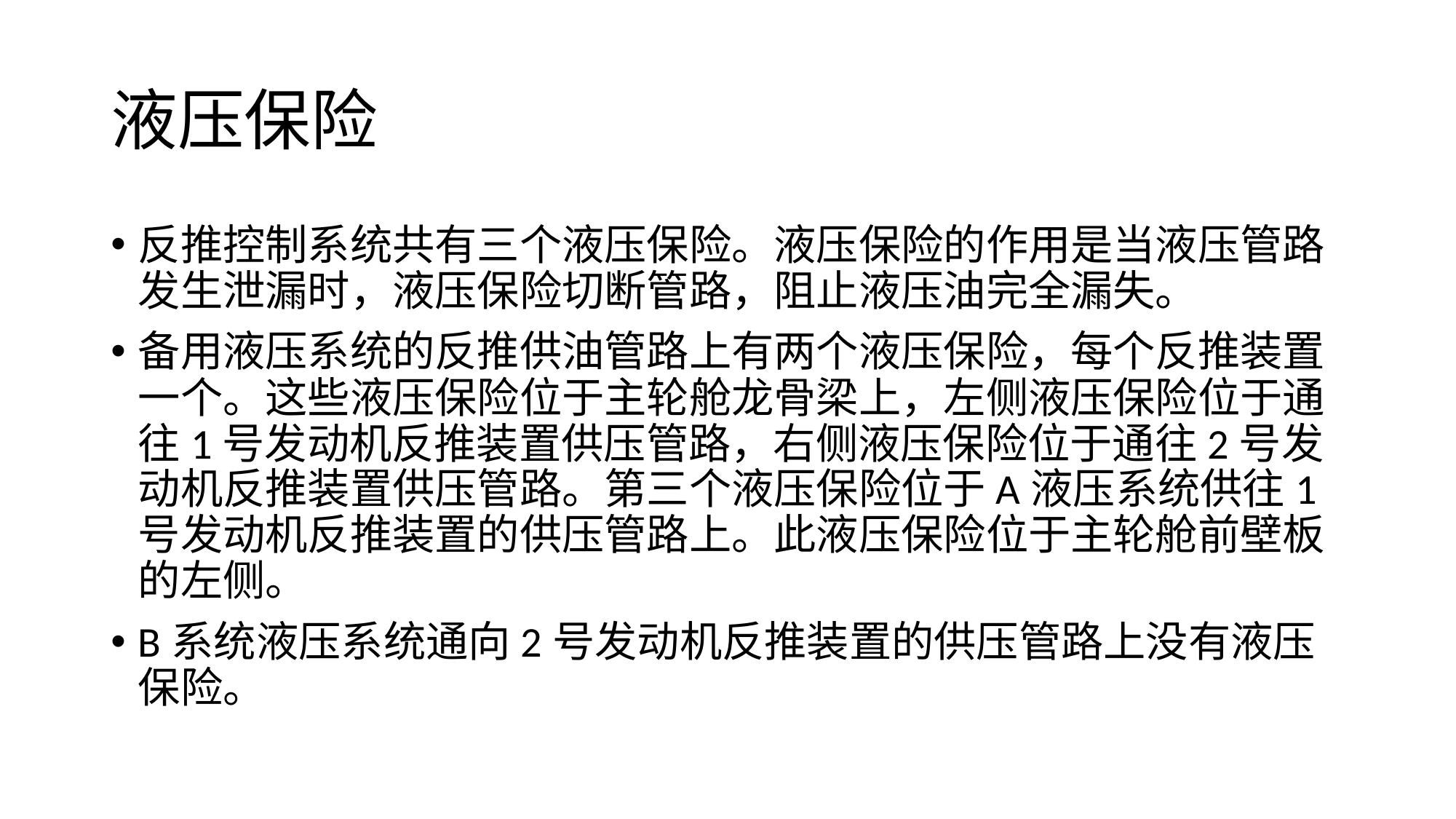

# 液压保险
反推控制系统共有三个液压保险。液压保险的作用是当液压管路发生泄漏时，液压保险切断管路，阻止液压油完全漏失。
备用液压系统的反推供油管路上有两个液压保险，每个反推装置一个。这些液压保险位于主轮舱龙骨梁上，左侧液压保险位于通往1号发动机反推装置供压管路，右侧液压保险位于通往2号发动机反推装置供压管路。第三个液压保险位于A液压系统供往1号发动机反推装置的供压管路上。此液压保险位于主轮舱前壁板的左侧。
B系统液压系统通向2号发动机反推装置的供压管路上没有液压保险。